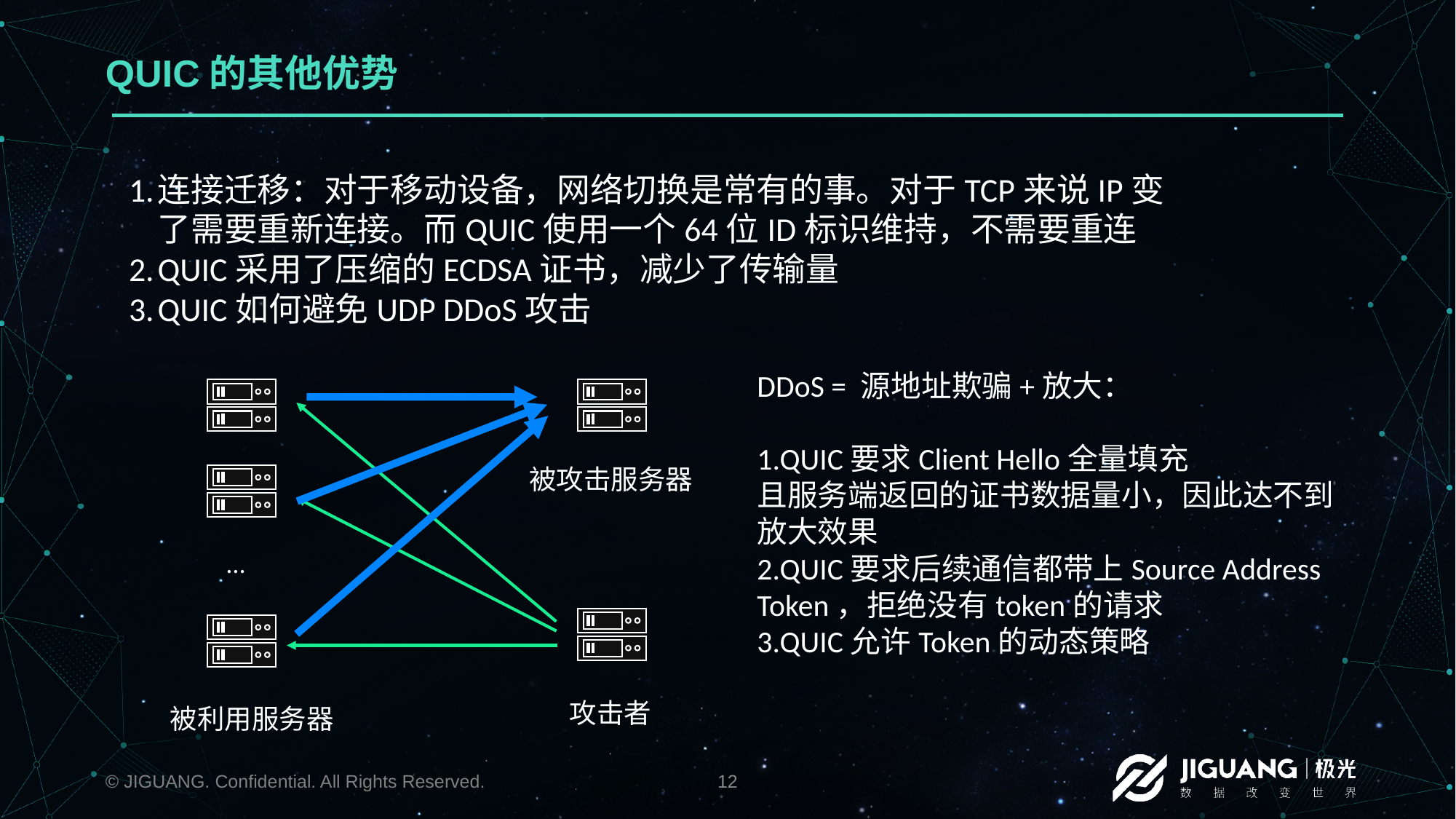

# QUIC的其他优势
连接迁移：对于移动设备，网络切换是常有的事。对于TCP来说IP变了需要重新连接。而QUIC使用一个64位ID标识维持，不需要重连
QUIC采用了压缩的ECDSA证书，减少了传输量
QUIC如何避免UDP DDoS攻击
DDoS = 源地址欺骗+放大：

1.QUIC要求Client Hello全量填充
且服务端返回的证书数据量小，因此达不到放大效果
2.QUIC要求后续通信都带上Source Address Token，拒绝没有token的请求
3.QUIC允许Token的动态策略

被攻击服务器

…

攻击者
被利用服务器

© JIGUANG. Confidential. All Rights Reserved.
12